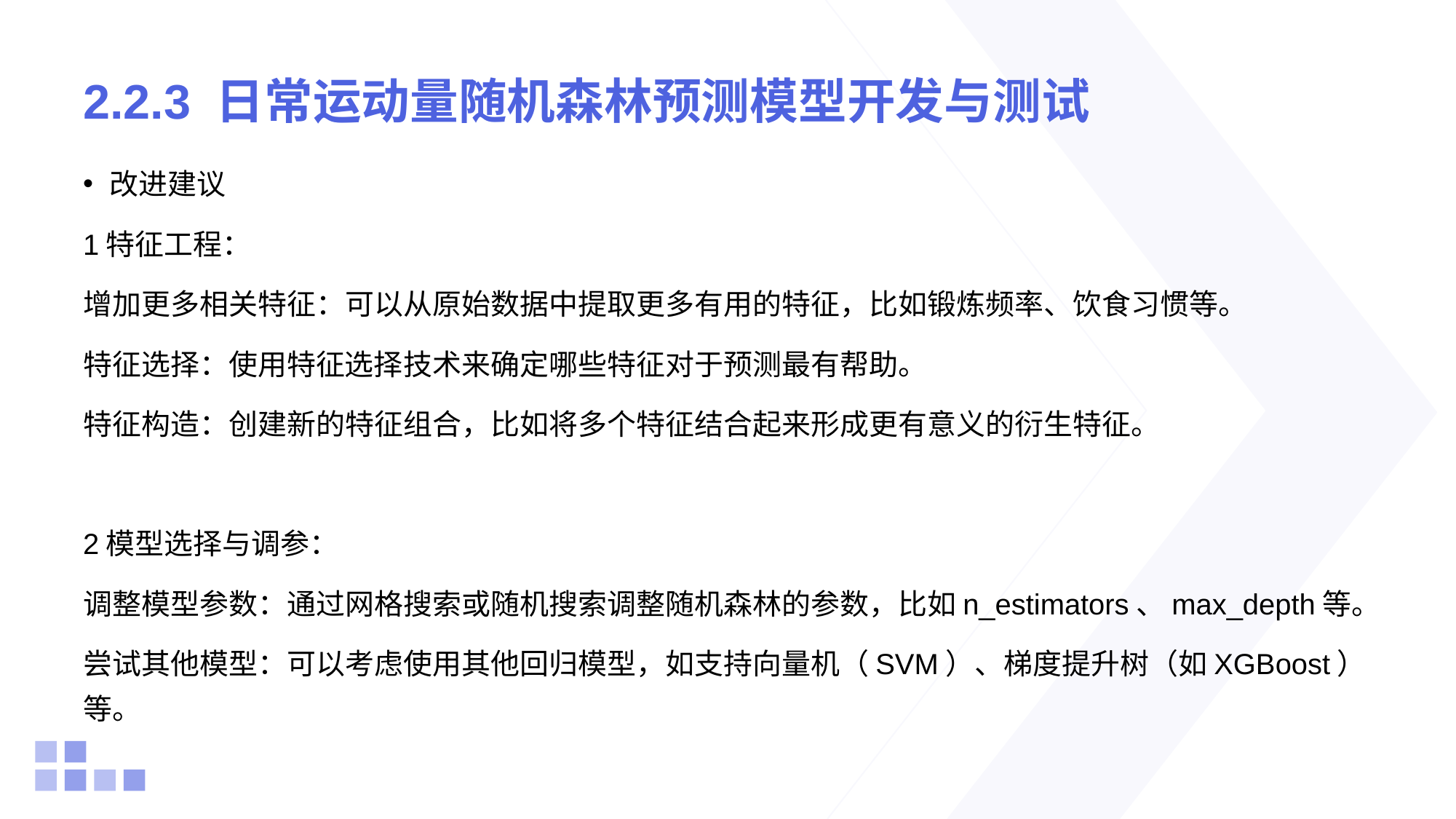

# 2.2.3 日常运动量随机森林预测模型开发与测试
改进建议
1特征工程：
增加更多相关特征：可以从原始数据中提取更多有用的特征，比如锻炼频率、饮食习惯等。
特征选择：使用特征选择技术来确定哪些特征对于预测最有帮助。
特征构造：创建新的特征组合，比如将多个特征结合起来形成更有意义的衍生特征。

2模型选择与调参：
调整模型参数：通过网格搜索或随机搜索调整随机森林的参数，比如n_estimators、max_depth等。
尝试其他模型：可以考虑使用其他回归模型，如支持向量机（SVM）、梯度提升树（如XGBoost）等。